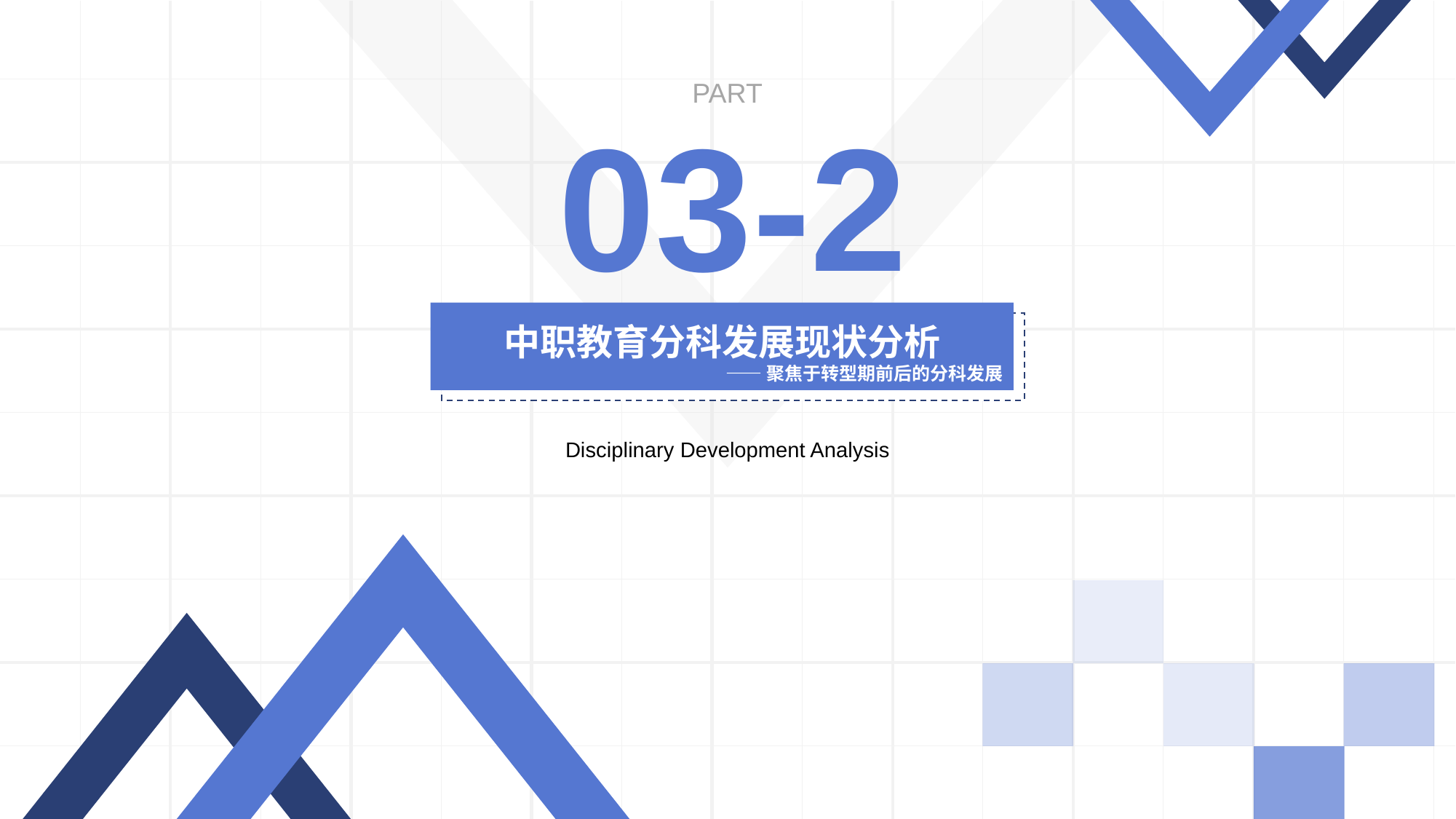

PART
03-2

中职教育分科发展现状分析
——聚焦于转型期前后的分科发展

Disciplinary Development Analysis